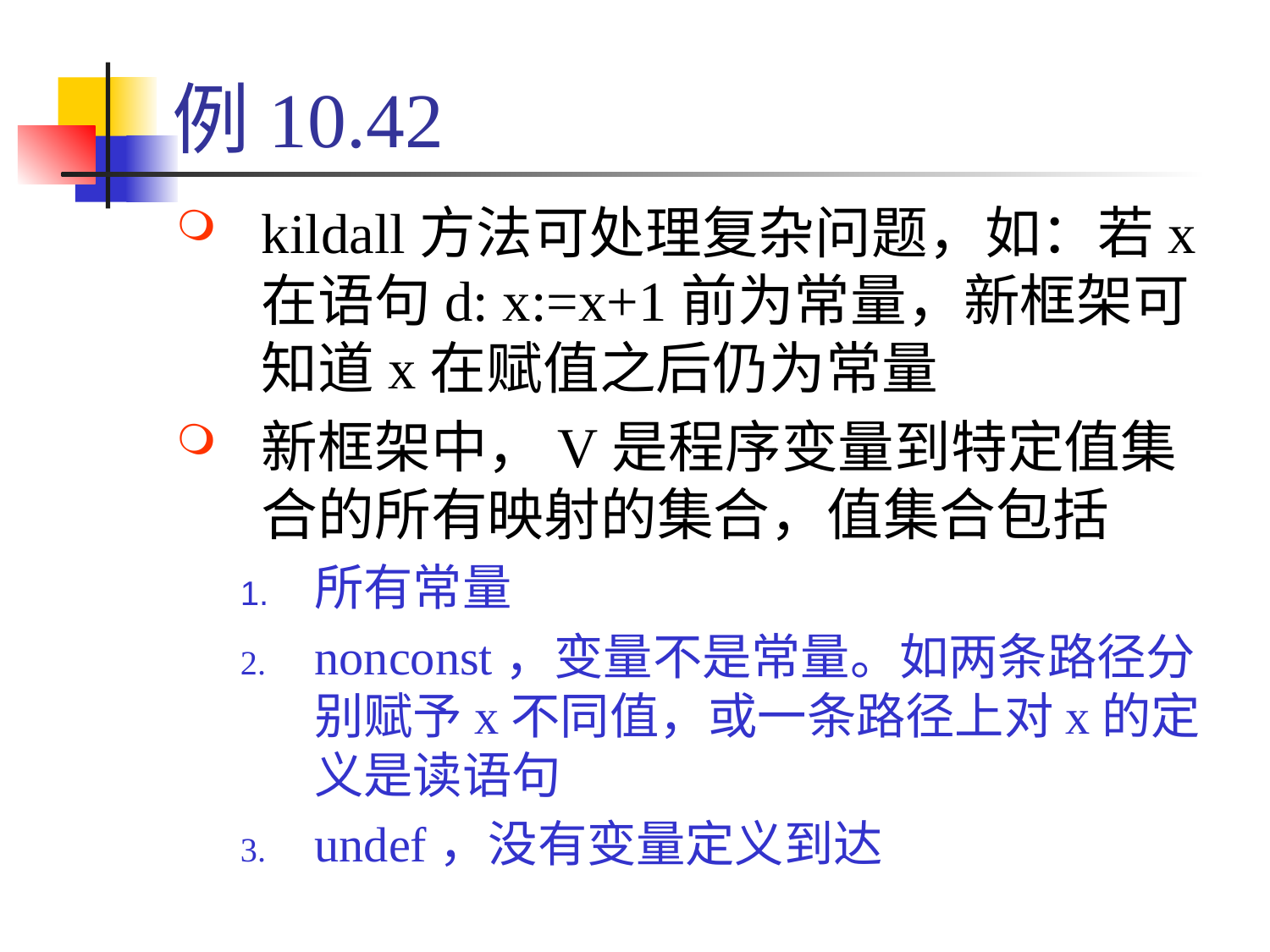

# 例10.42
kildall方法可处理复杂问题，如：若x在语句d: x:=x+1前为常量，新框架可知道x在赋值之后仍为常量
新框架中，V是程序变量到特定值集合的所有映射的集合，值集合包括
所有常量
nonconst，变量不是常量。如两条路径分别赋予x不同值，或一条路径上对x的定义是读语句
undef，没有变量定义到达